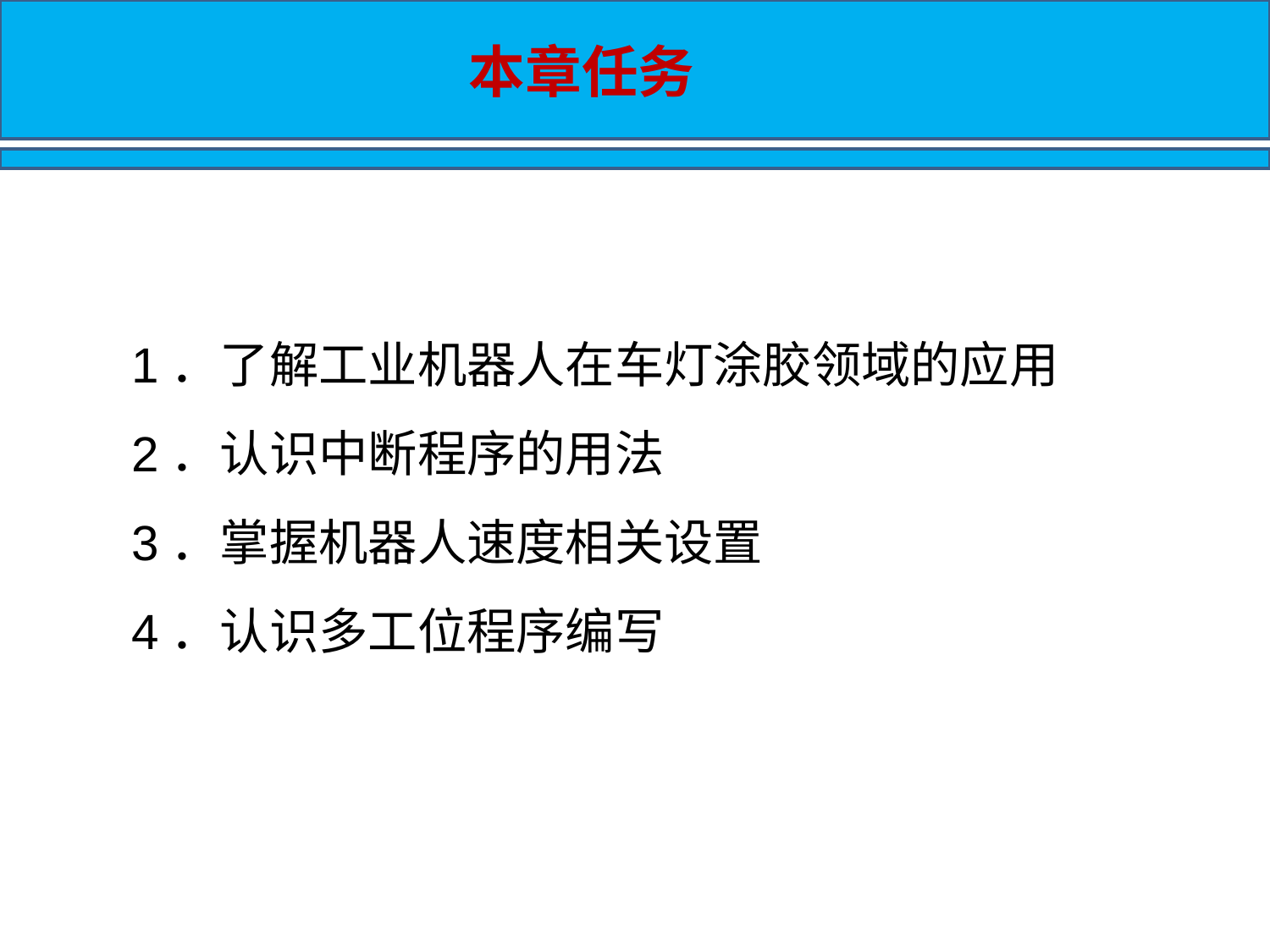

本章任务

1．了解工业机器人在车灯涂胶领域的应用
2．认识中断程序的用法
3．掌握机器人速度相关设置
4．认识多工位程序编写